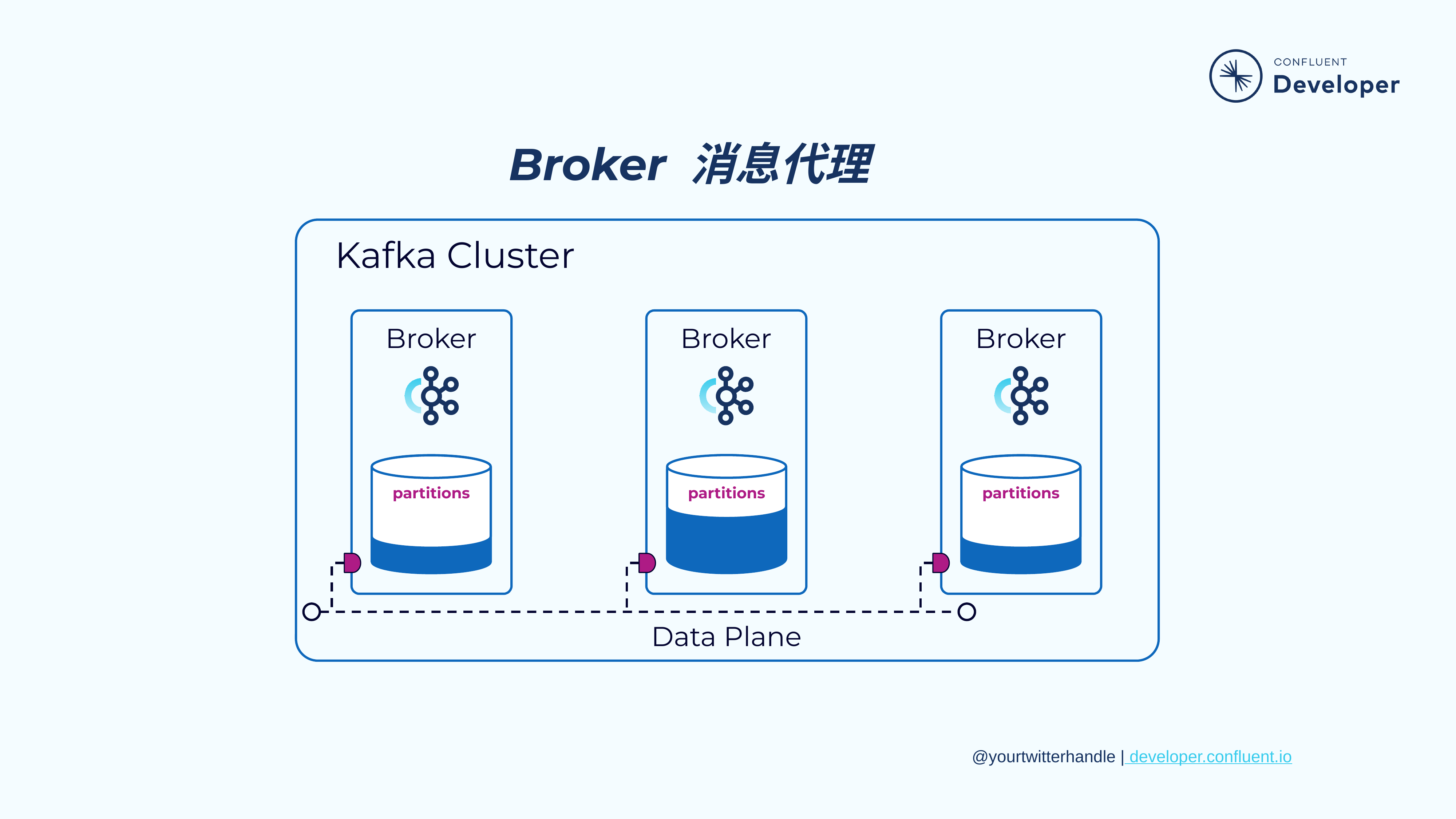

# Broker 消息代理
Kafka Cluster
Broker
Broker
Broker

partitions

partitions
partitions

Data Plane